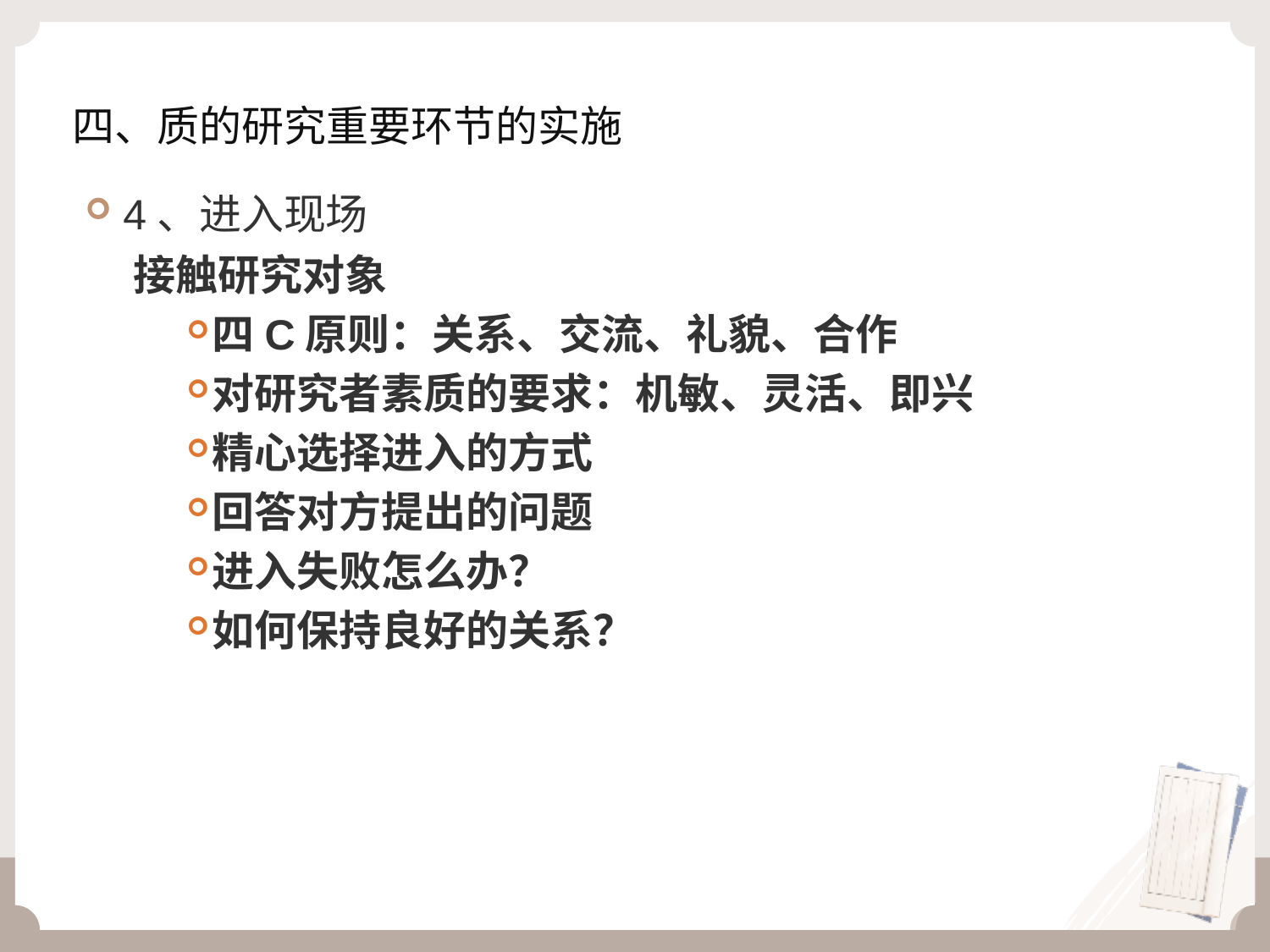

# 四、质的研究重要环节的实施
4、进入现场
    接触研究对象
四C原则：关系、交流、礼貌、合作
对研究者素质的要求：机敏、灵活、即兴
精心选择进入的方式
回答对方提出的问题
进入失败怎么办？
如何保持良好的关系？